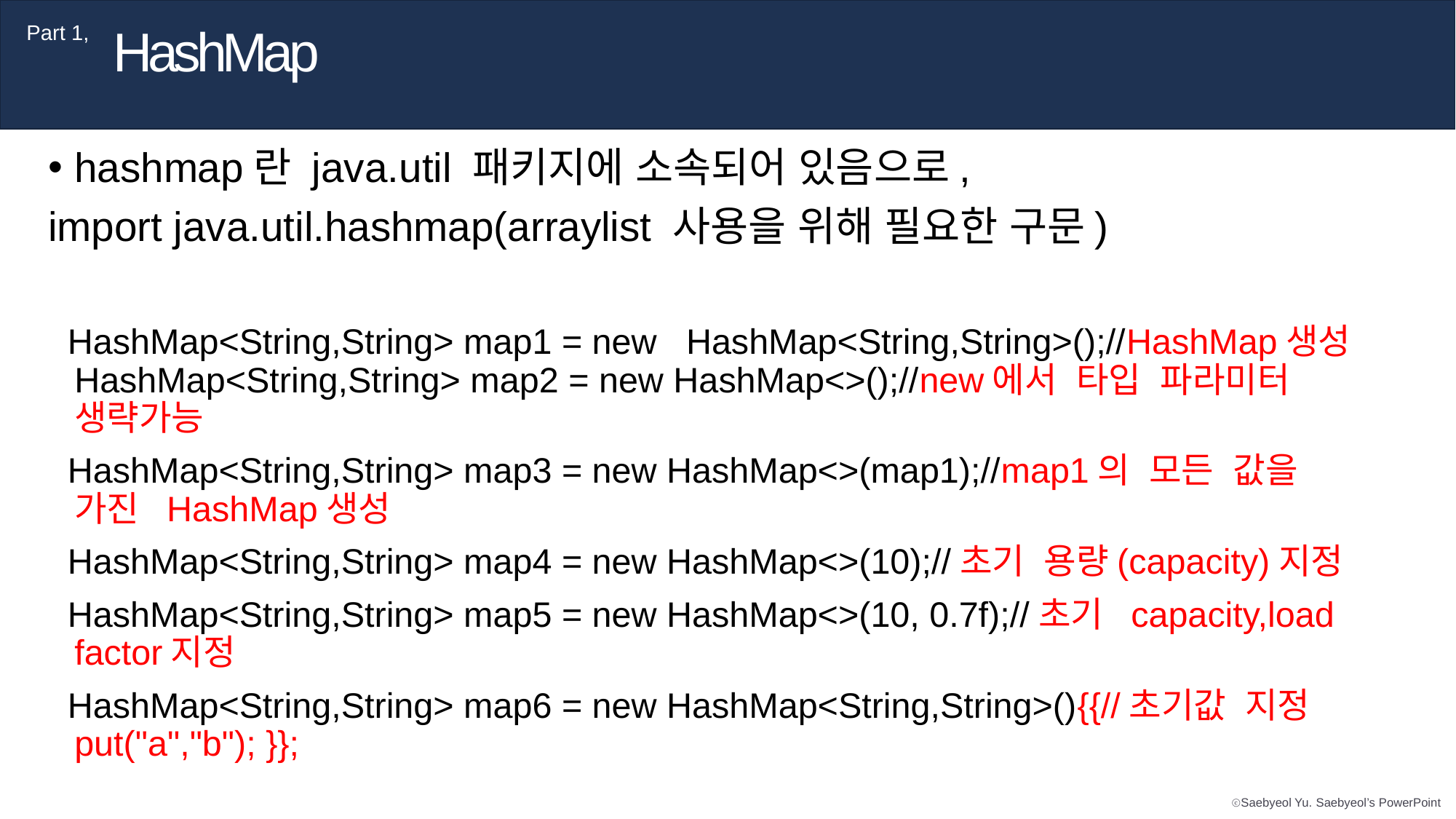

HashMap
Part 1,
hashmap란 java.util 패키지에 소속되어 있음으로,
import java.util.hashmap(arraylist 사용을 위해 필요한 구문)

  HashMap<String,String> map1 = new   HashMap<String,String>();//HashMap생성 HashMap<String,String> map2 = new HashMap<>();//new에서 타입 파라미터 생략가능
  HashMap<String,String> map3 = new HashMap<>(map1);//map1의 모든 값을 가진 HashMap생성
  HashMap<String,String> map4 = new HashMap<>(10);//초기 용량(capacity)지정
  HashMap<String,String> map5 = new HashMap<>(10, 0.7f);//초기 capacity,load factor지정
  HashMap<String,String> map6 = new HashMap<String,String>(){{//초기값 지정 put("a","b"); }};